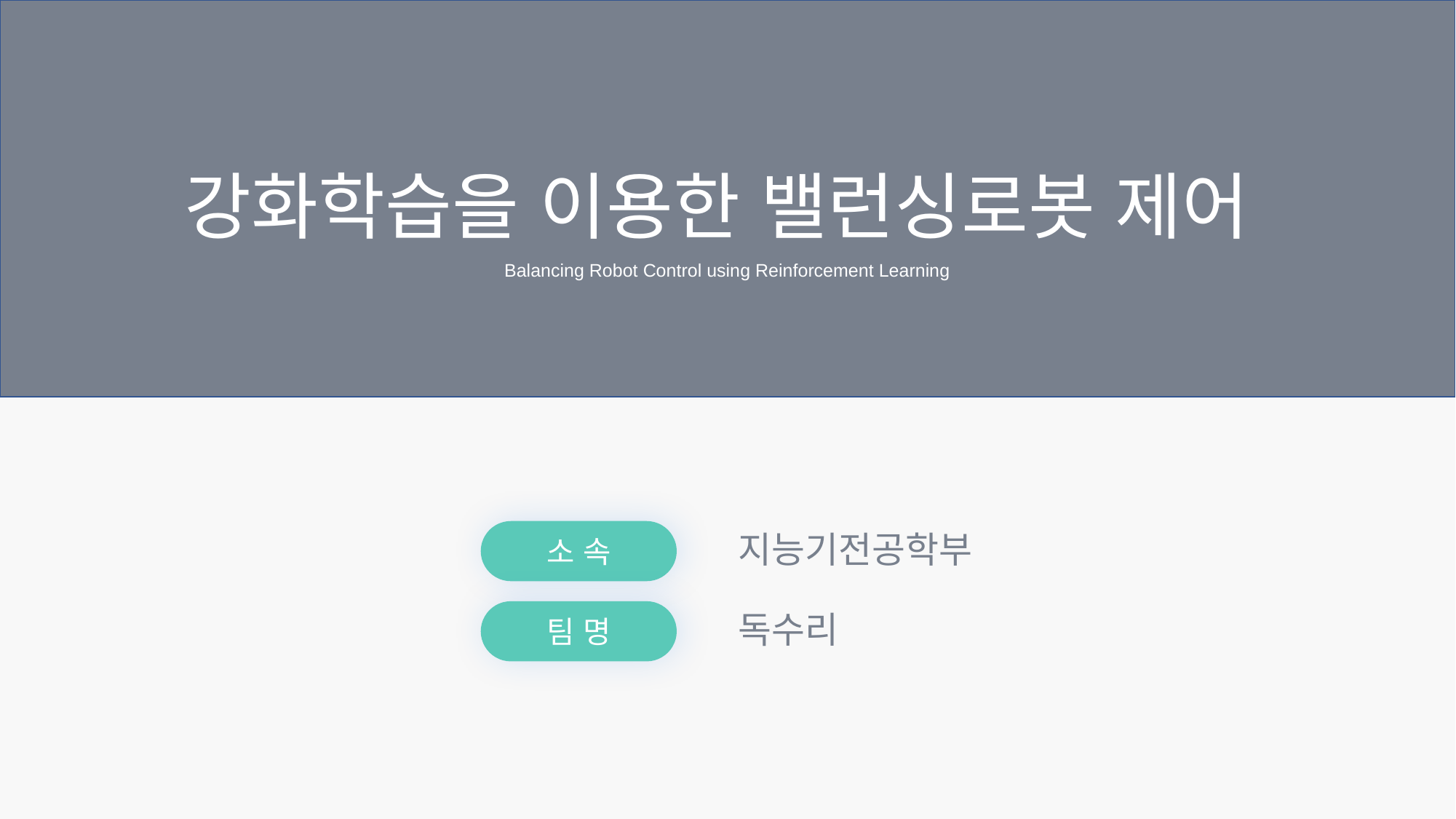

강화학습을 이용한 밸런싱로봇 제어
Balancing Robot Control using Reinforcement Learning
소 속
지능기전공학부
팀 명
독수리